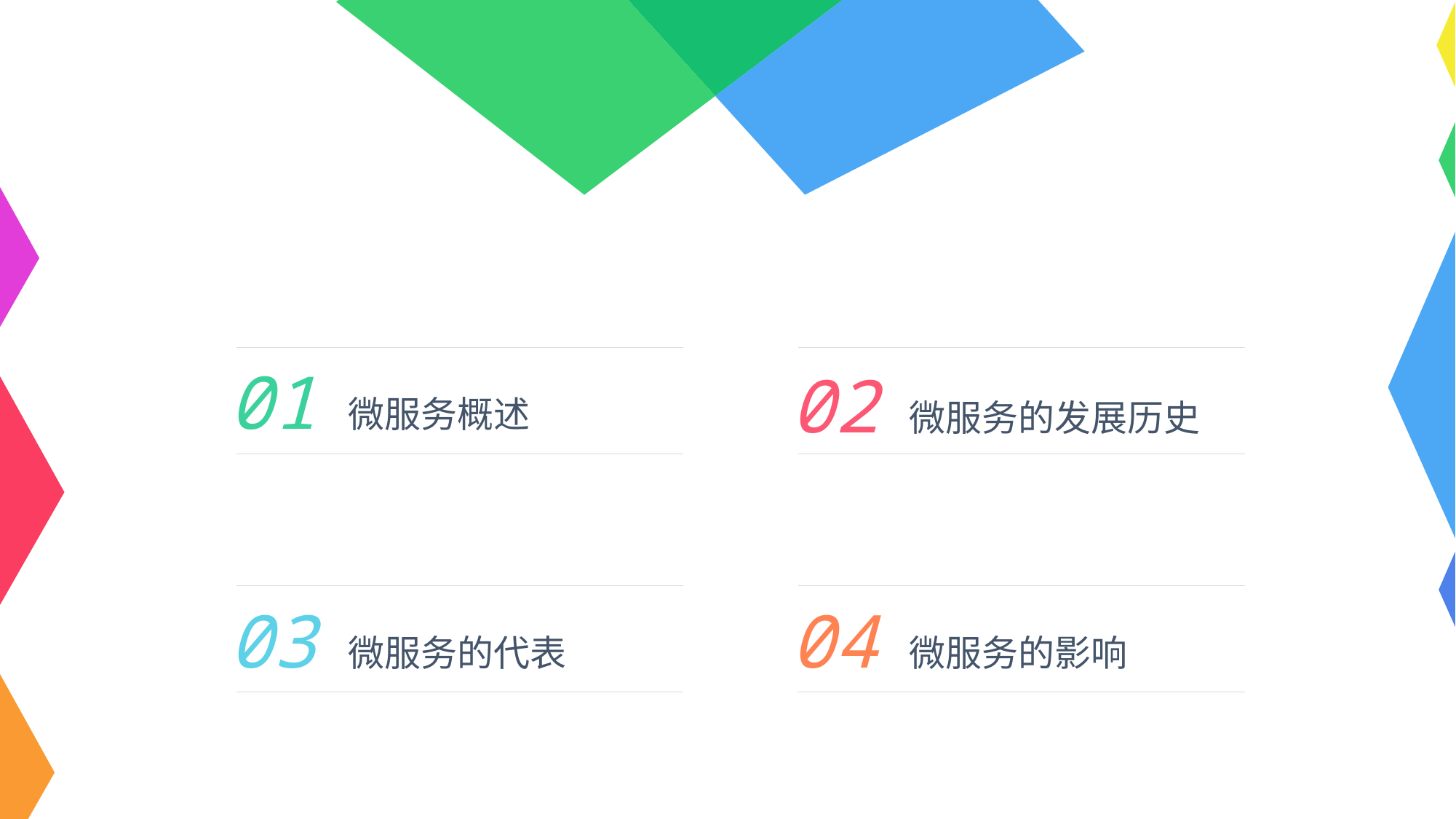

01
微服务概述
02
微服务的发展历史

03
微服务的代表
04
微服务的影响